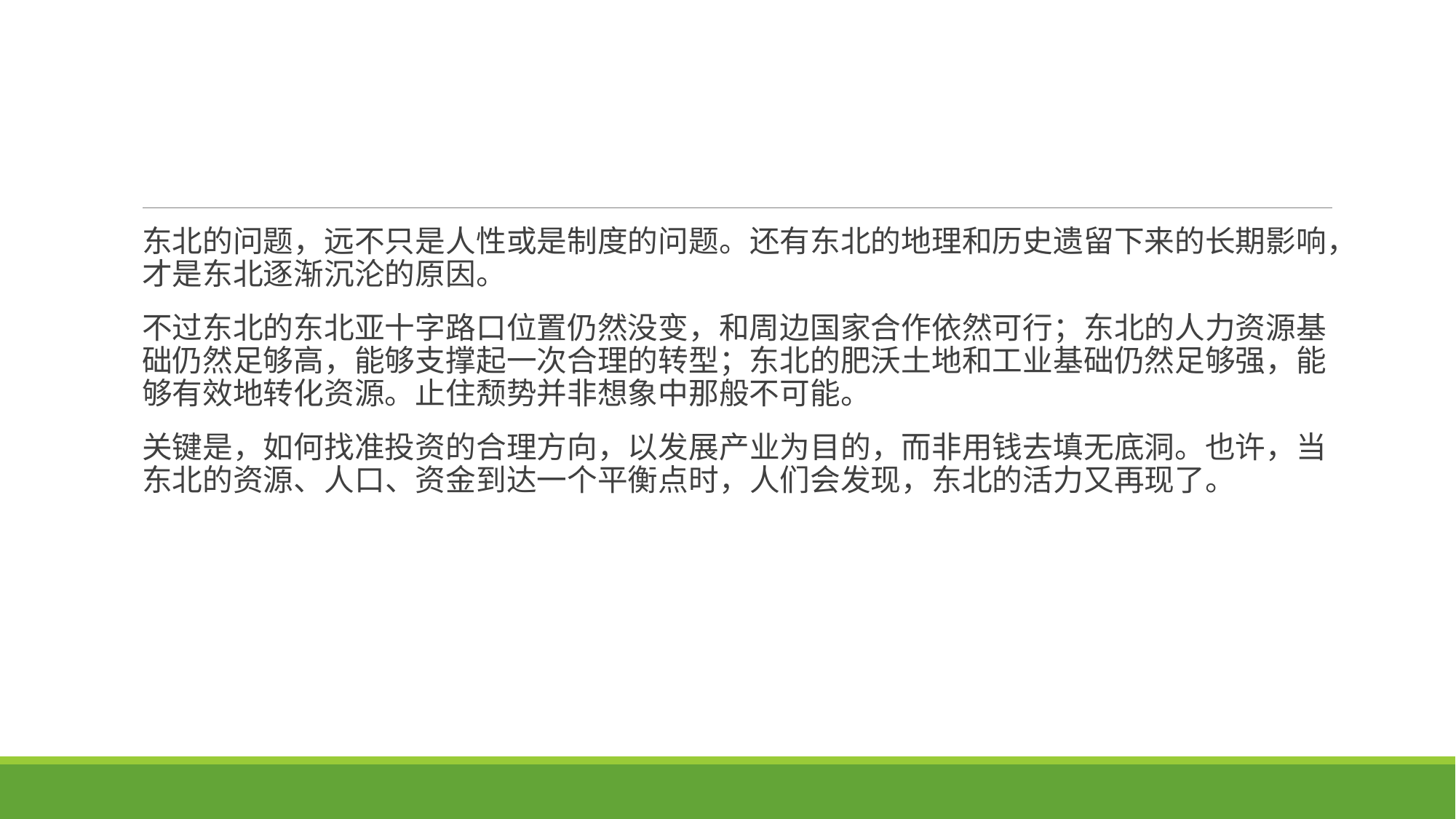

#
东北的问题，远不只是人性或是制度的问题。还有东北的地理和历史遗留下来的长期影响，才是东北逐渐沉沦的原因。
不过东北的东北亚十字路口位置仍然没变，和周边国家合作依然可行；东北的人力资源基础仍然足够高，能够支撑起一次合理的转型；东北的肥沃土地和工业基础仍然足够强，能够有效地转化资源。止住颓势并非想象中那般不可能。
关键是，如何找准投资的合理方向，以发展产业为目的，而非用钱去填无底洞。也许，当东北的资源、人口、资金到达一个平衡点时，人们会发现，东北的活力又再现了。